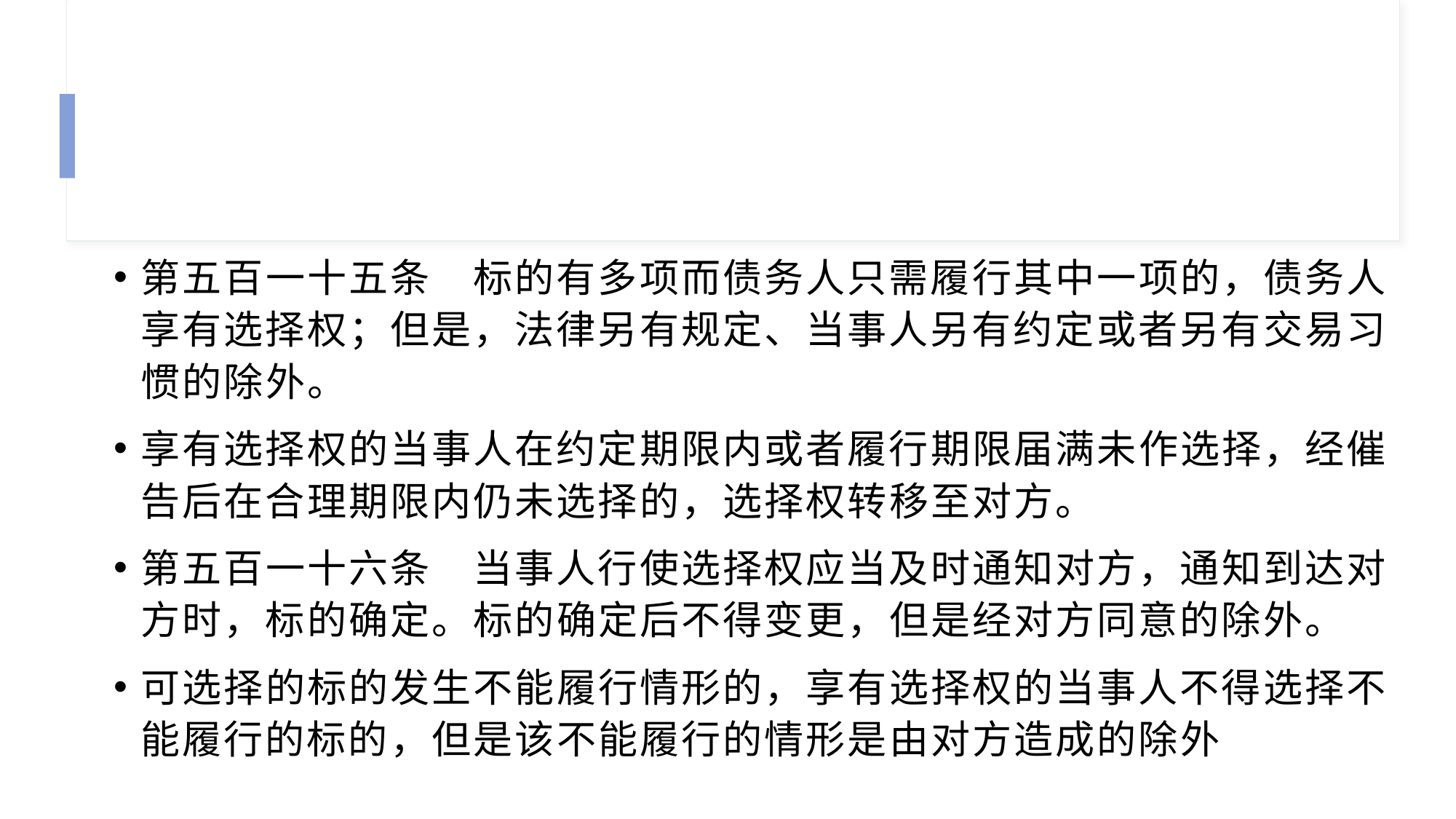

#
第五百一十五条　标的有多项而债务人只需履行其中一项的，债务人享有选择权；但是，法律另有规定、当事人另有约定或者另有交易习惯的除外。
享有选择权的当事人在约定期限内或者履行期限届满未作选择，经催告后在合理期限内仍未选择的，选择权转移至对方。
第五百一十六条　当事人行使选择权应当及时通知对方，通知到达对方时，标的确定。标的确定后不得变更，但是经对方同意的除外。
可选择的标的发生不能履行情形的，享有选择权的当事人不得选择不能履行的标的，但是该不能履行的情形是由对方造成的除外